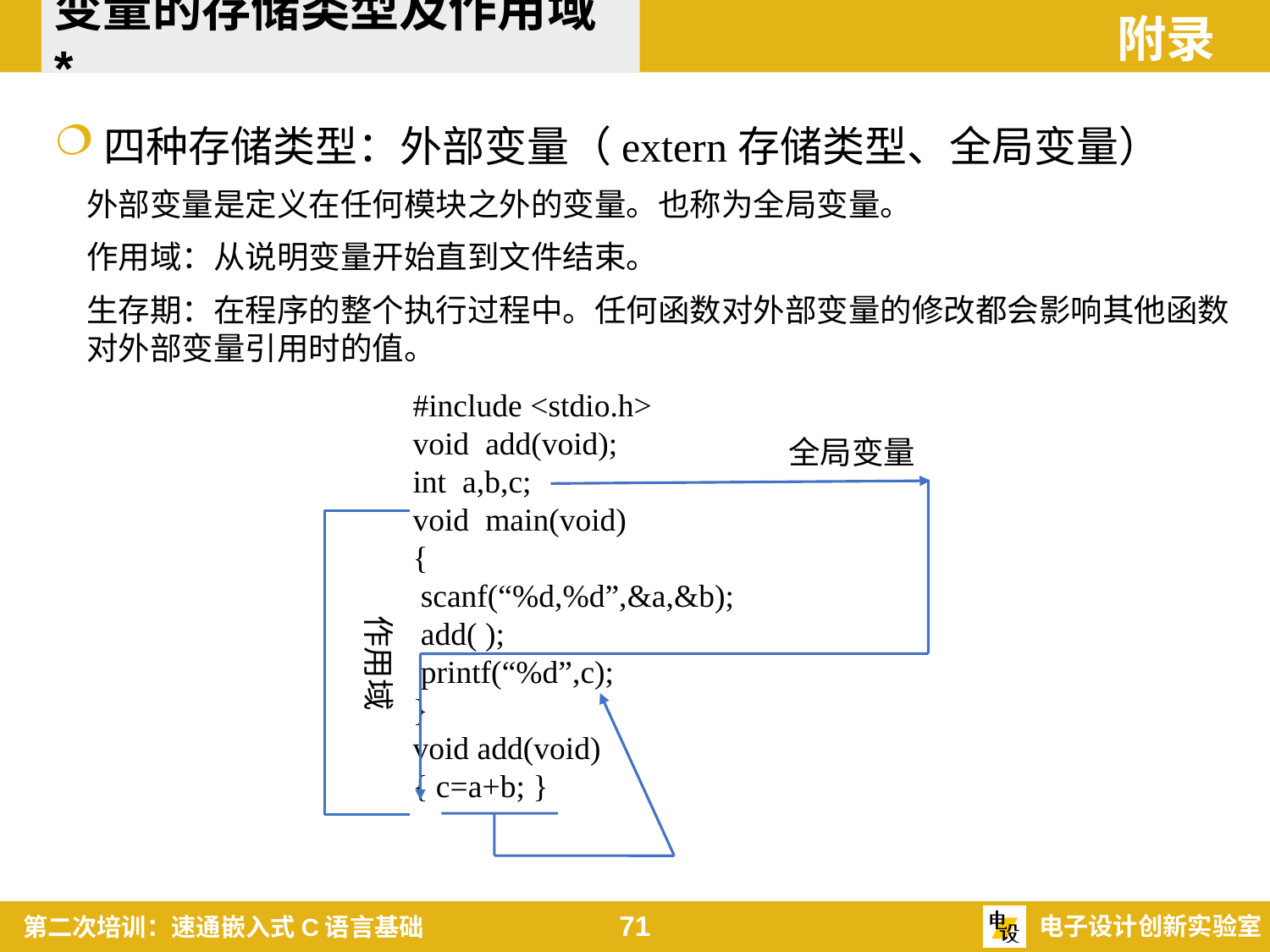

变量的存储类型及作用域*
附录
四种存储类型：外部变量（extern存储类型、全局变量）
外部变量是定义在任何模块之外的变量。也称为全局变量。
作用域：从说明变量开始直到文件结束。
生存期：在程序的整个执行过程中。任何函数对外部变量的修改都会影响其他函数对外部变量引用时的值。
#include <stdio.h>
void  add(void);
int  a,b,c;
void  main(void)
{
 scanf(“%d,%d”,&a,&b);
 add( );
 printf(“%d”,c);
}
void add(void)
{ c=a+b; }
全局变量

作用域

71